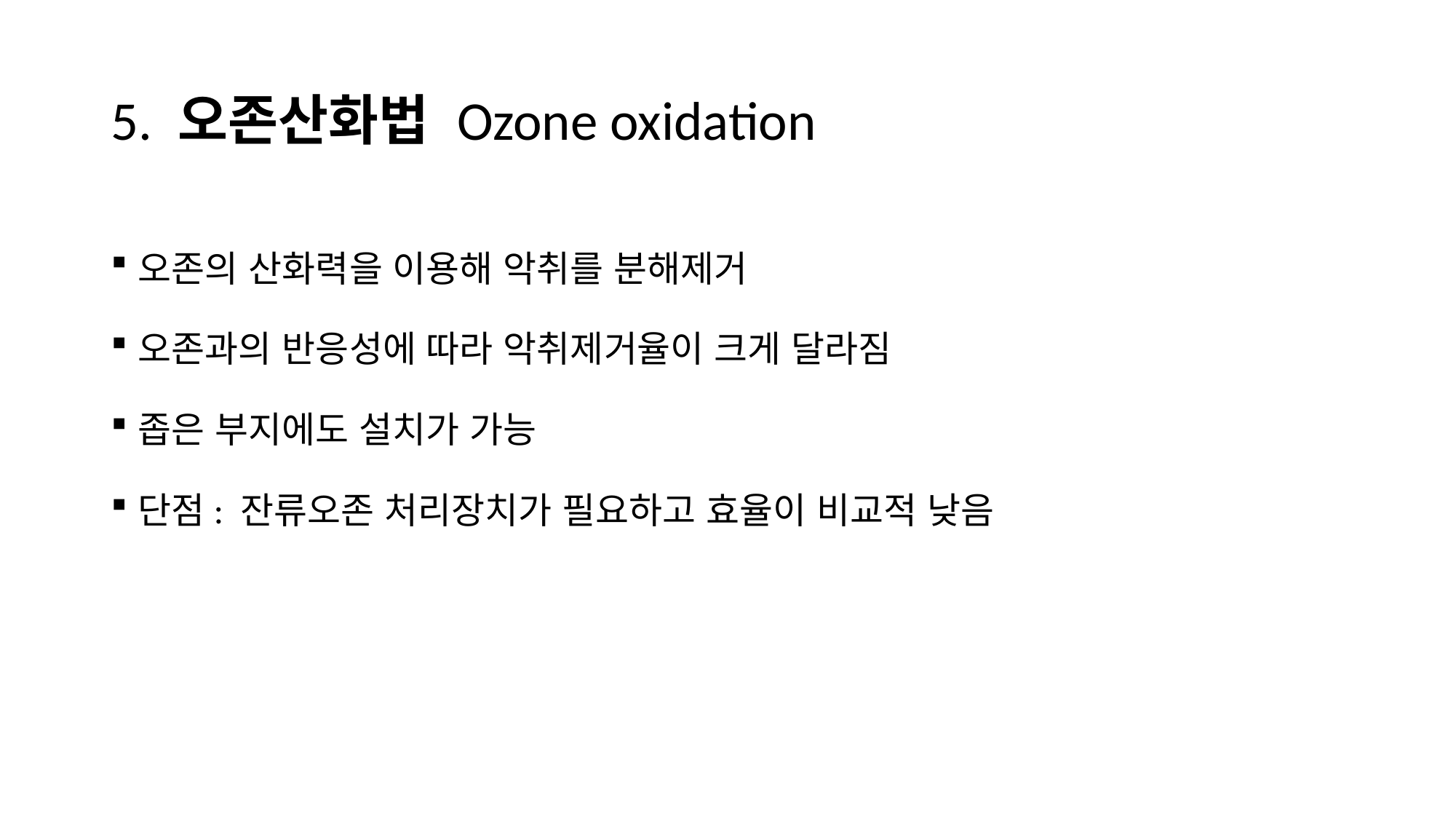

# 5. 오존산화법 Ozone oxidation
오존의 산화력을 이용해 악취를 분해제거
오존과의 반응성에 따라 악취제거율이 크게 달라짐
좁은 부지에도 설치가 가능
단점: 잔류오존 처리장치가 필요하고 효율이 비교적 낮음